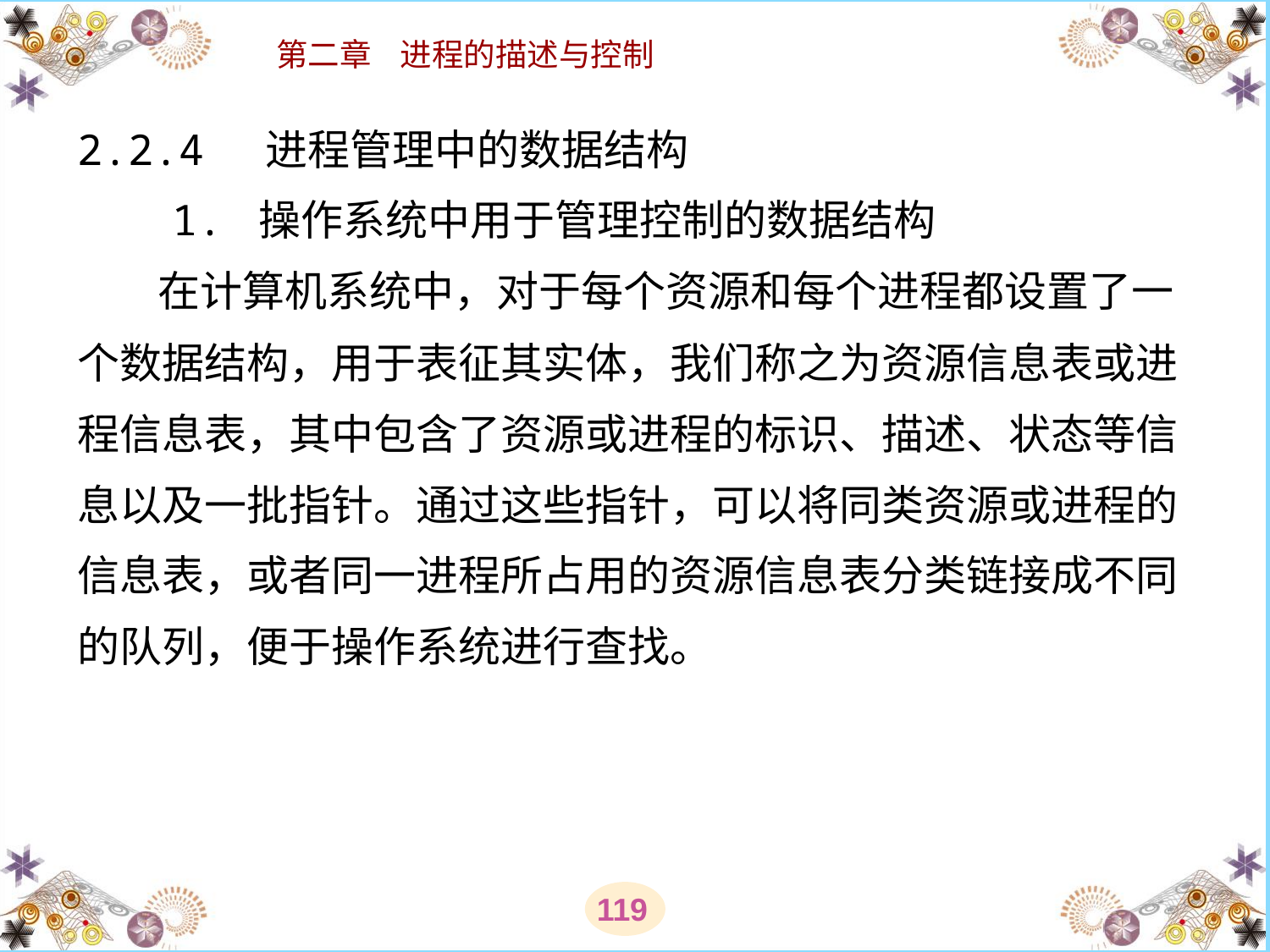

# 2.2.4  进程管理中的数据结构 　　1. 操作系统中用于管理控制的数据结构 　 在计算机系统中，对于每个资源和每个进程都设置了一个数据结构，用于表征其实体，我们称之为资源信息表或进程信息表，其中包含了资源或进程的标识、描述、状态等信息以及一批指针。通过这些指针，可以将同类资源或进程的信息表，或者同一进程所占用的资源信息表分类链接成不同的队列，便于操作系统进行查找。